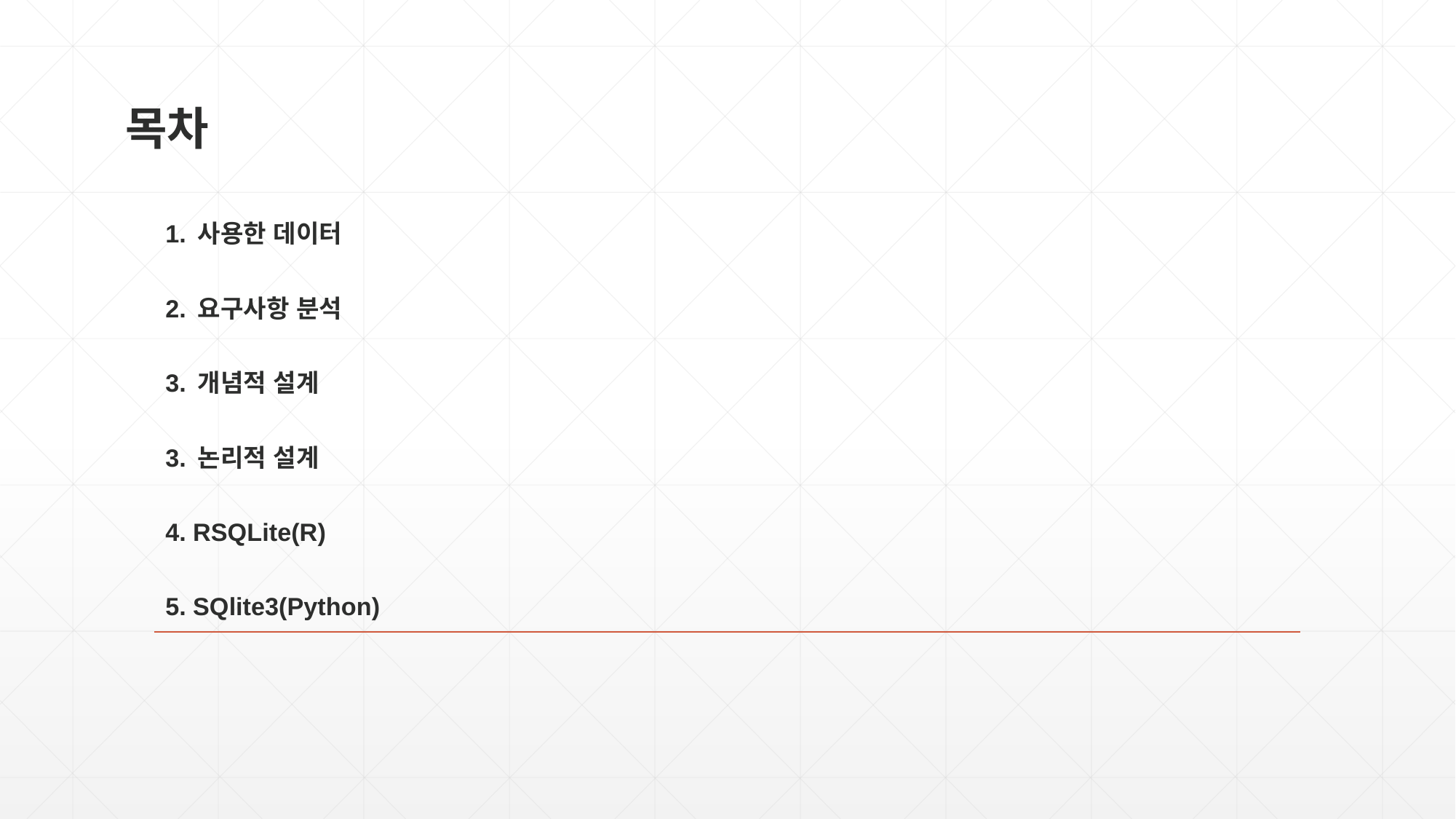

목차
# 1. 사용한 데이터 2. 요구사항 분석 3. 개념적 설계 3. 논리적 설계 4. RSQLite(R) 5. SQlite3(Python)